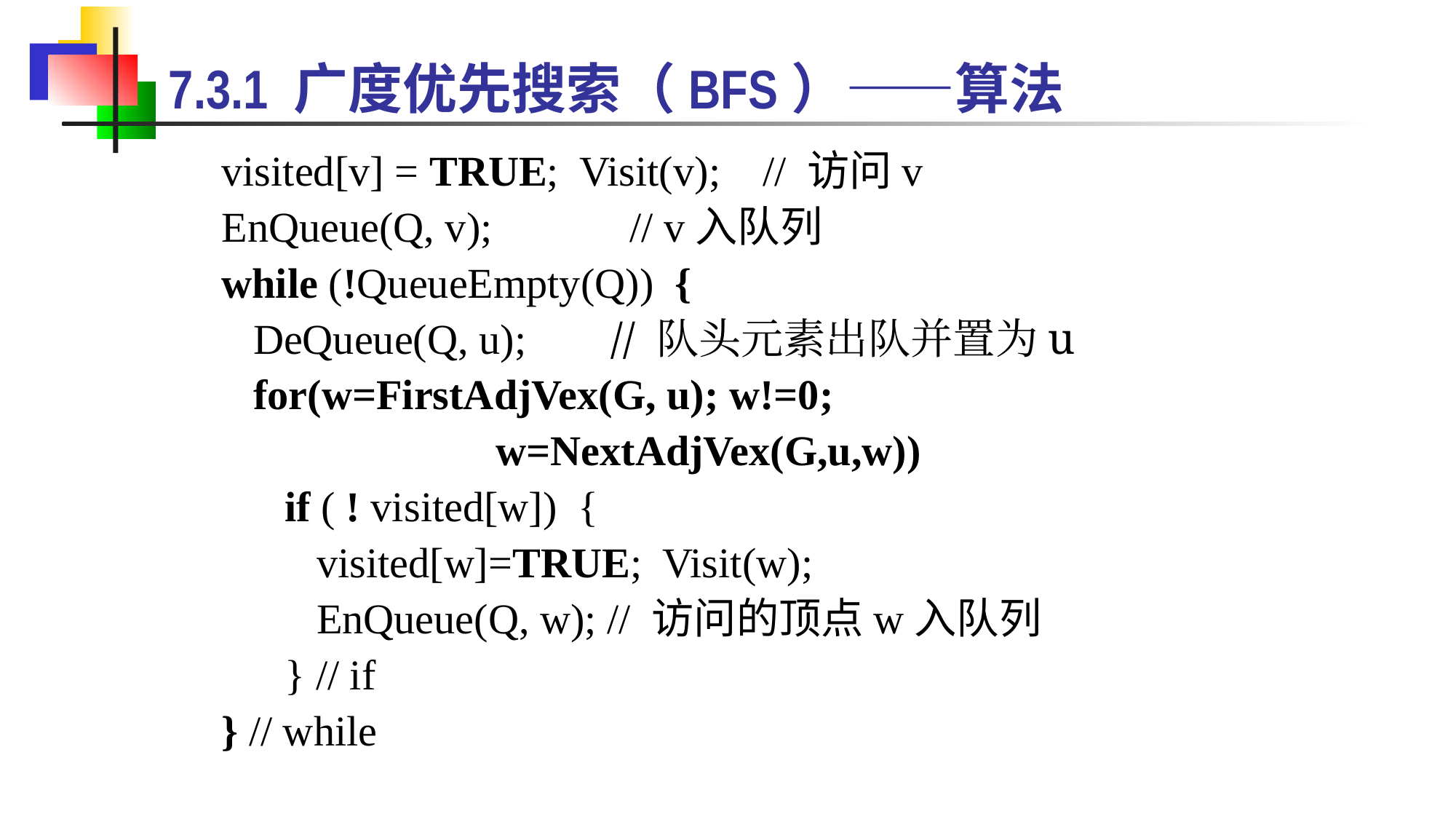

7.3.1 广度优先搜索（BFS）——算法
visited[v] = TRUE;  Visit(v);    // 访问v
EnQueue(Q, v);             // v入队列
while (!QueueEmpty(Q))  {
   DeQueue(Q, u);        // 队头元素出队并置为u
   for(w=FirstAdjVex(G, u); w!=0;
                          w=NextAdjVex(G,u,w))
      if ( ! visited[w])  {
         visited[w]=TRUE;  Visit(w);
         EnQueue(Q, w); // 访问的顶点w入队列
      } // if
} // while